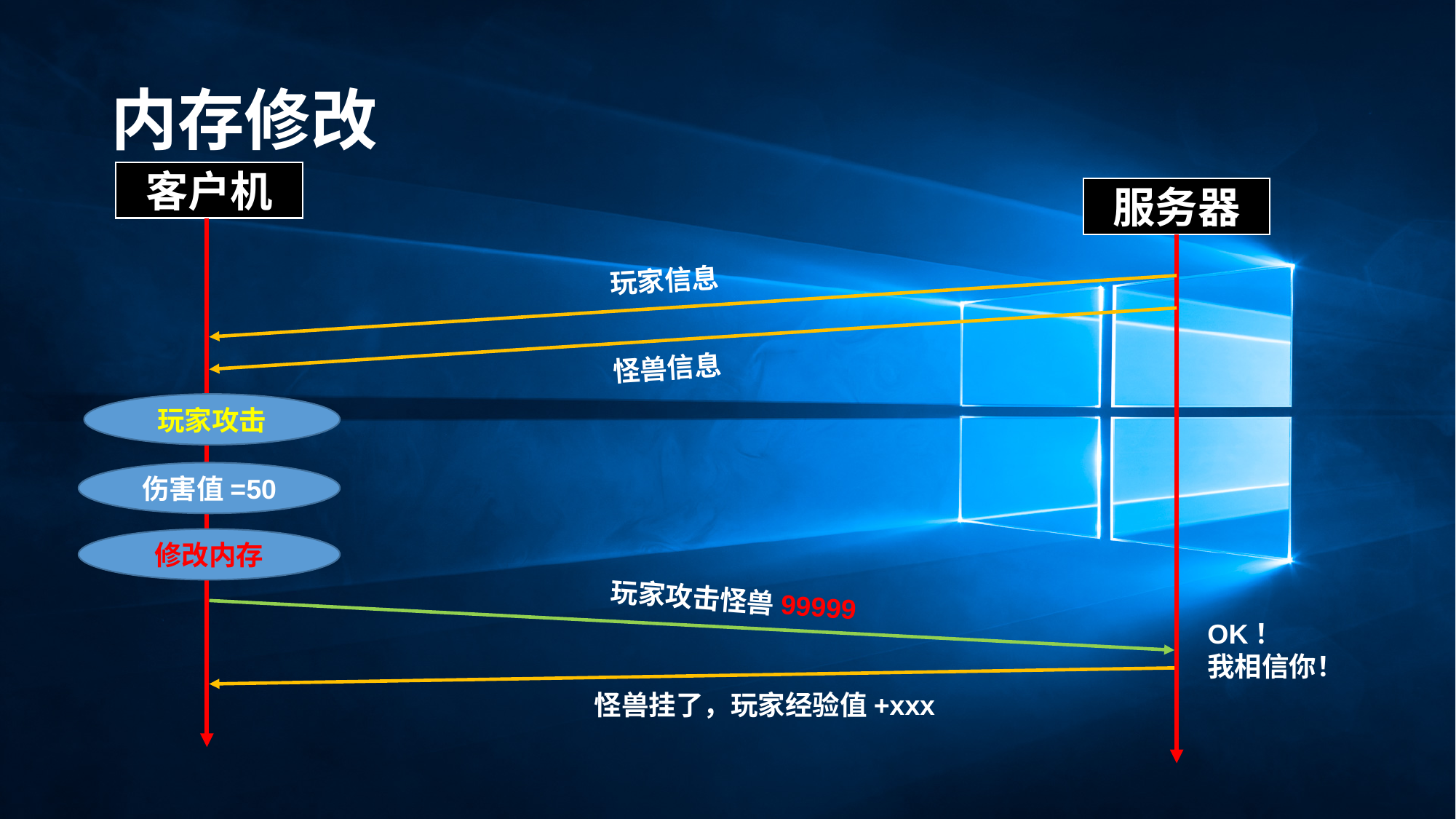

# 内存修改
客户机
服务器
玩家信息
怪兽信息
玩家攻击
伤害值=50
修改内存
玩家攻击怪兽99999
OK！
我相信你！
怪兽挂了，玩家经验值+xxx